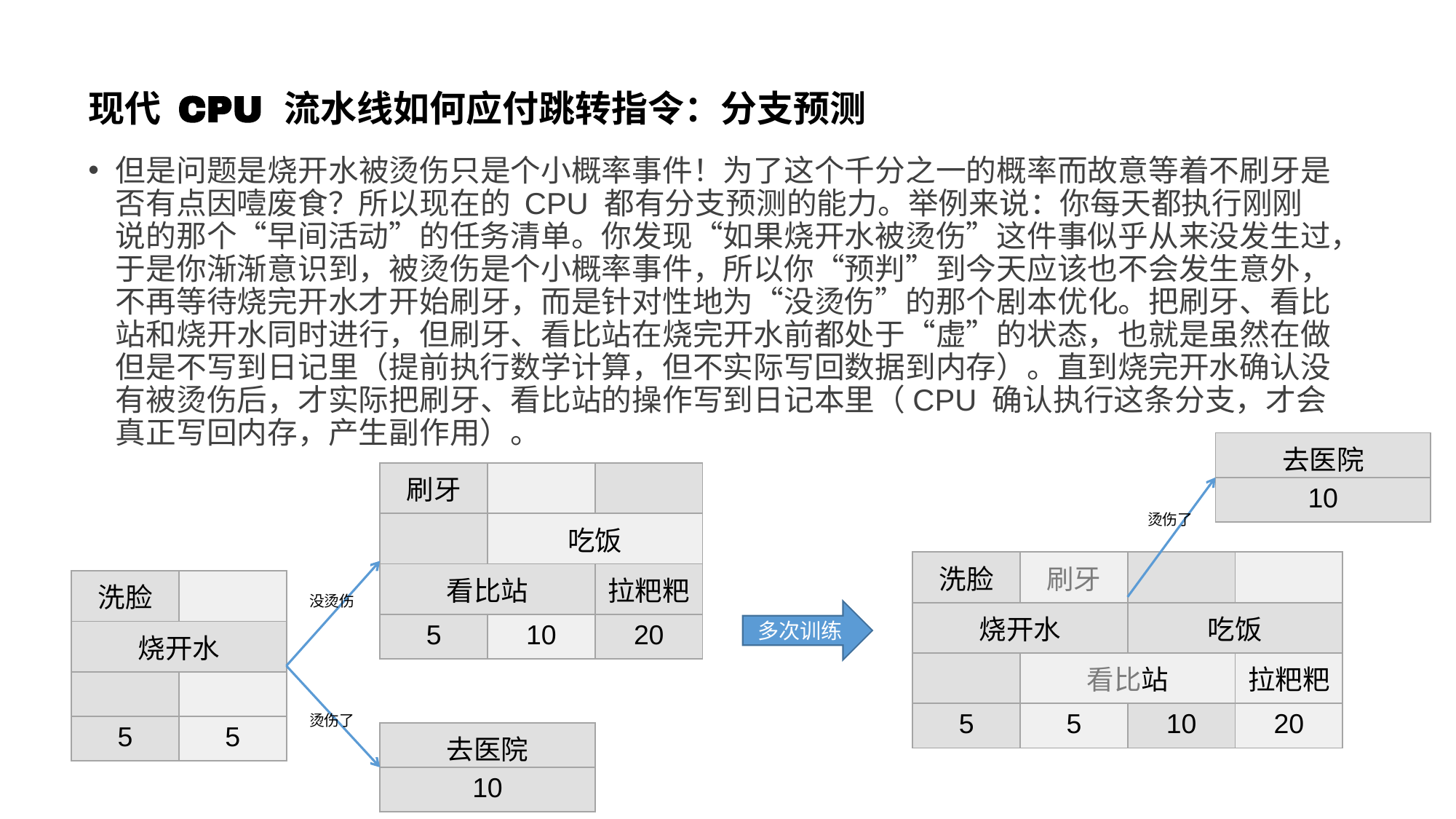

# 现代 CPU 流水线如何应付跳转指令：分支预测
但是问题是烧开水被烫伤只是个小概率事件！为了这个千分之一的概率而故意等着不刷牙是否有点因噎废食？所以现在的 CPU 都有分支预测的能力。举例来说：你每天都执行刚刚说的那个“早间活动”的任务清单。你发现“如果烧开水被烫伤”这件事似乎从来没发生过，于是你渐渐意识到，被烫伤是个小概率事件，所以你“预判”到今天应该也不会发生意外，不再等待烧完开水才开始刷牙，而是针对性地为“没烫伤”的那个剧本优化。把刷牙、看比站和烧开水同时进行，但刷牙、看比站在烧完开水前都处于“虚”的状态，也就是虽然在做但是不写到日记里（提前执行数学计算，但不实际写回数据到内存）。直到烧完开水确认没有被烫伤后，才实际把刷牙、看比站的操作写到日记本里（CPU 确认执行这条分支，才会真正写回内存，产生副作用）。
| 去医院 |
| --- |
| 10 |
| 刷牙 |  |  |
| --- | --- | --- |
|  | 吃饭 |  |
| 看比站 |  | 拉粑粑 |
| 5 | 10 | 20 |
烫伤了
| 洗脸 | 刷牙 |  |  |
| --- | --- | --- | --- |
| 烧开水 |  | 吃饭 |  |
|  | 看比站 |  | 拉粑粑 |
| 5 | 5 | 10 | 20 |
| 洗脸 |  |
| --- | --- |
| 烧开水 |  |
|  |  |
| 5 | 5 |
没烫伤
多次训练
烫伤了
| 去医院 |
| --- |
| 10 |